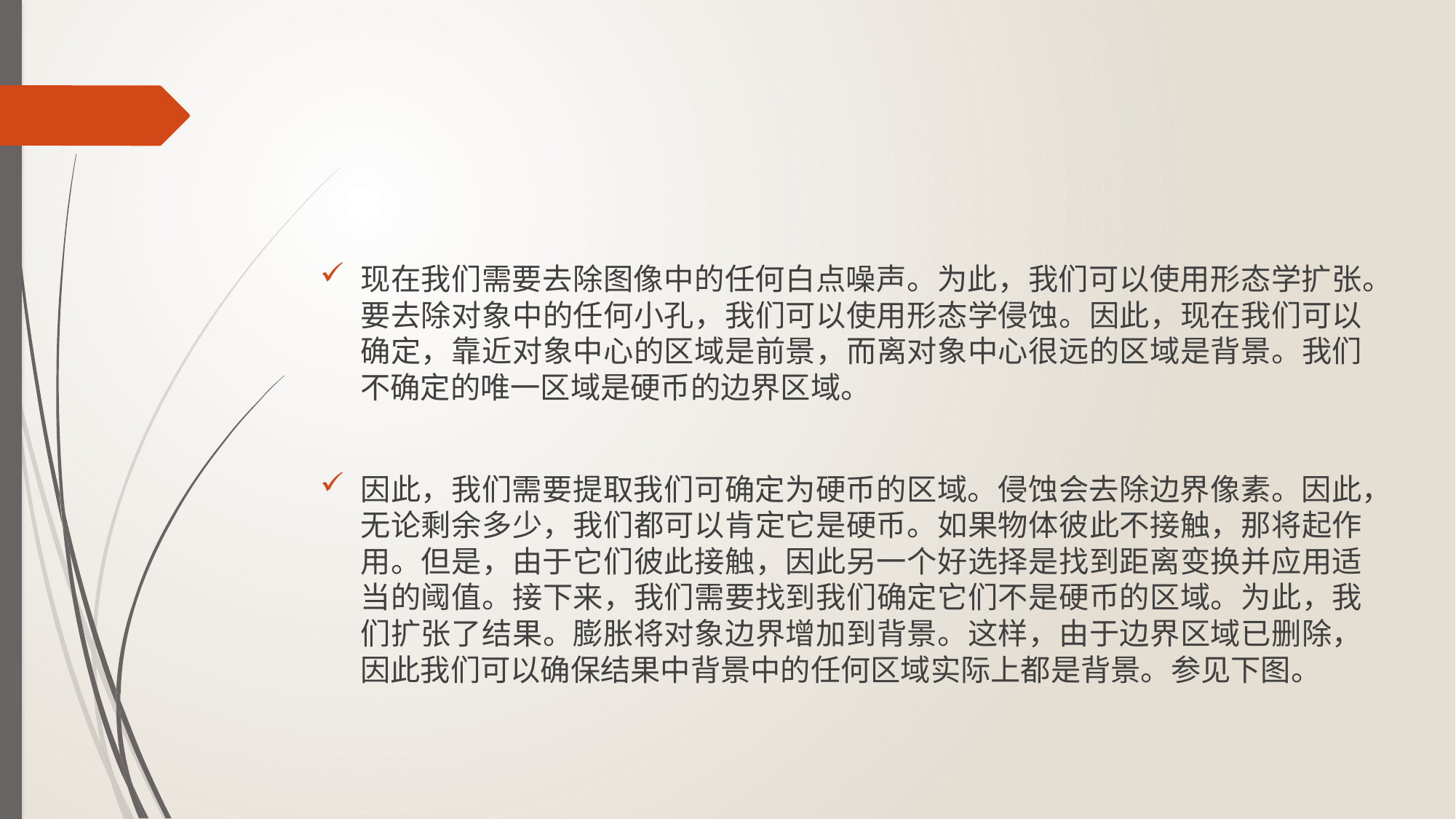

#
现在我们需要去除图像中的任何白点噪声。为此，我们可以使用形态学扩张。要去除对象中的任何小孔，我们可以使用形态学侵蚀。因此，现在我们可以确定，靠近对象中心的区域是前景，而离对象中心很远的区域是背景。我们不确定的唯一区域是硬币的边界区域。

因此，我们需要提取我们可确定为硬币的区域。侵蚀会去除边界像素。因此，无论剩余多少，我们都可以肯定它是硬币。如果物体彼此不接触，那将起作用。但是，由于它们彼此接触，因此另一个好选择是找到距离变换并应用适当的阈值。接下来，我们需要找到我们确定它们不是硬币的区域。为此，我们扩张了结果。膨胀将对象边界增加到背景。这样，由于边界区域已删除，因此我们可以确保结果中背景中的任何区域实际上都是背景。参见下图。